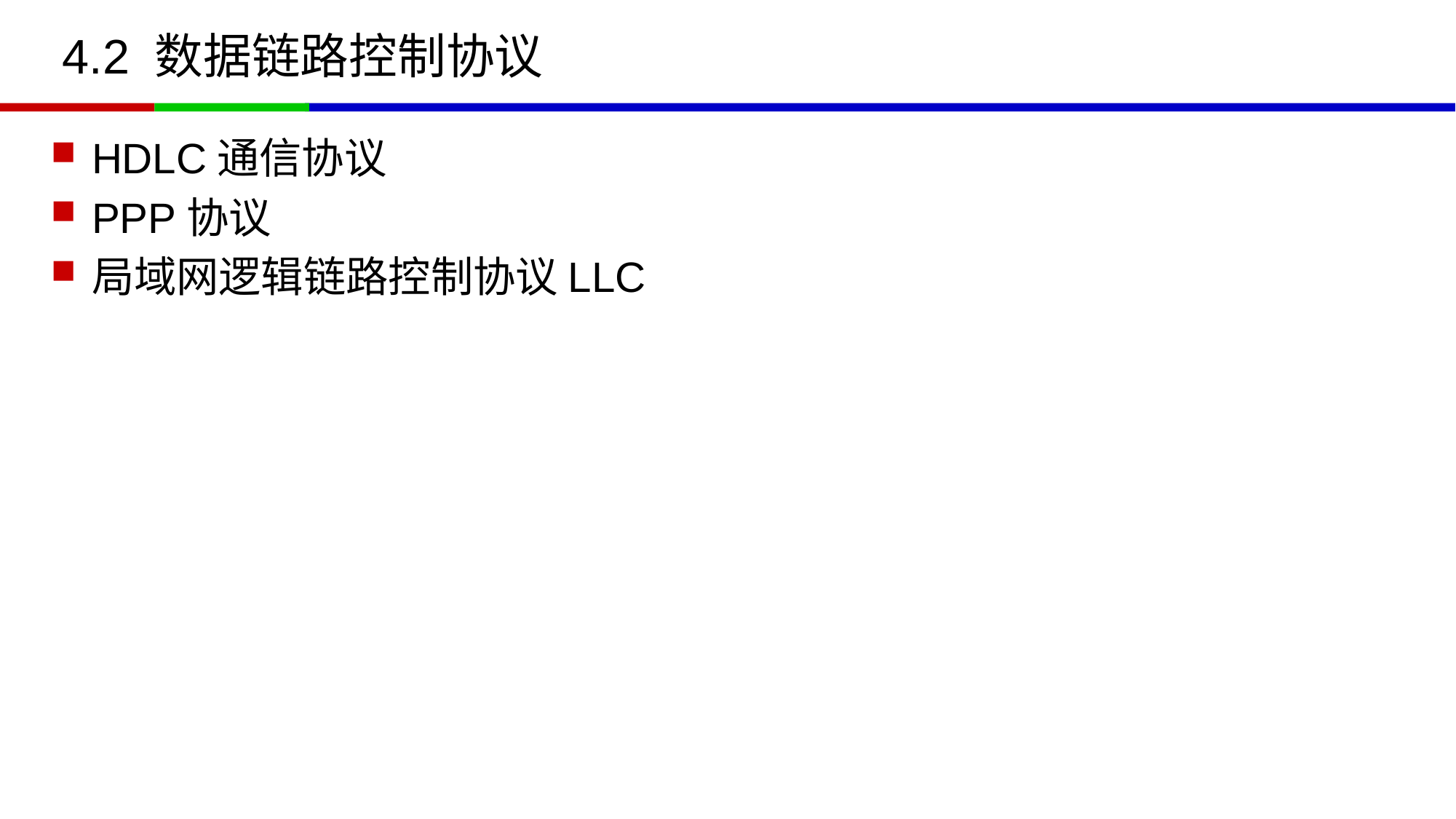

# 4.2 数据链路控制协议
HDLC通信协议
PPP协议
局域网逻辑链路控制协议LLC
87